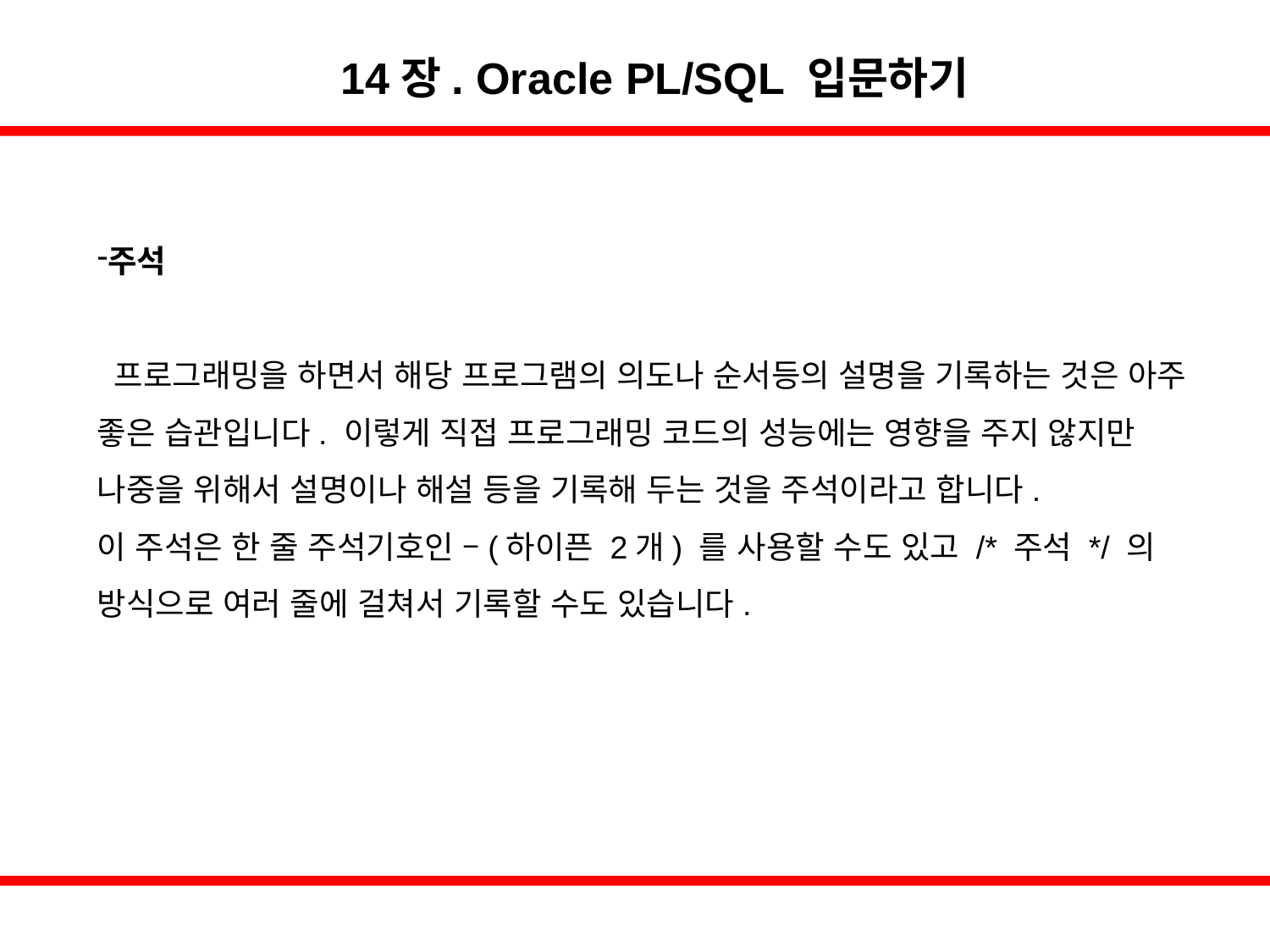

14장. Oracle PL/SQL 입문하기

주석

 프로그래밍을 하면서 해당 프로그램의 의도나 순서등의 설명을 기록하는 것은 아주 좋은 습관입니다. 이렇게 직접 프로그래밍 코드의 성능에는 영향을 주지 않지만 나중을 위해서 설명이나 해설 등을 기록해 두는 것을 주석이라고 합니다.
이 주석은 한 줄 주석기호인 –(하이픈 2개) 를 사용할 수도 있고 /* 주석 */ 의 방식으로 여러 줄에 걸쳐서 기록할 수도 있습니다.